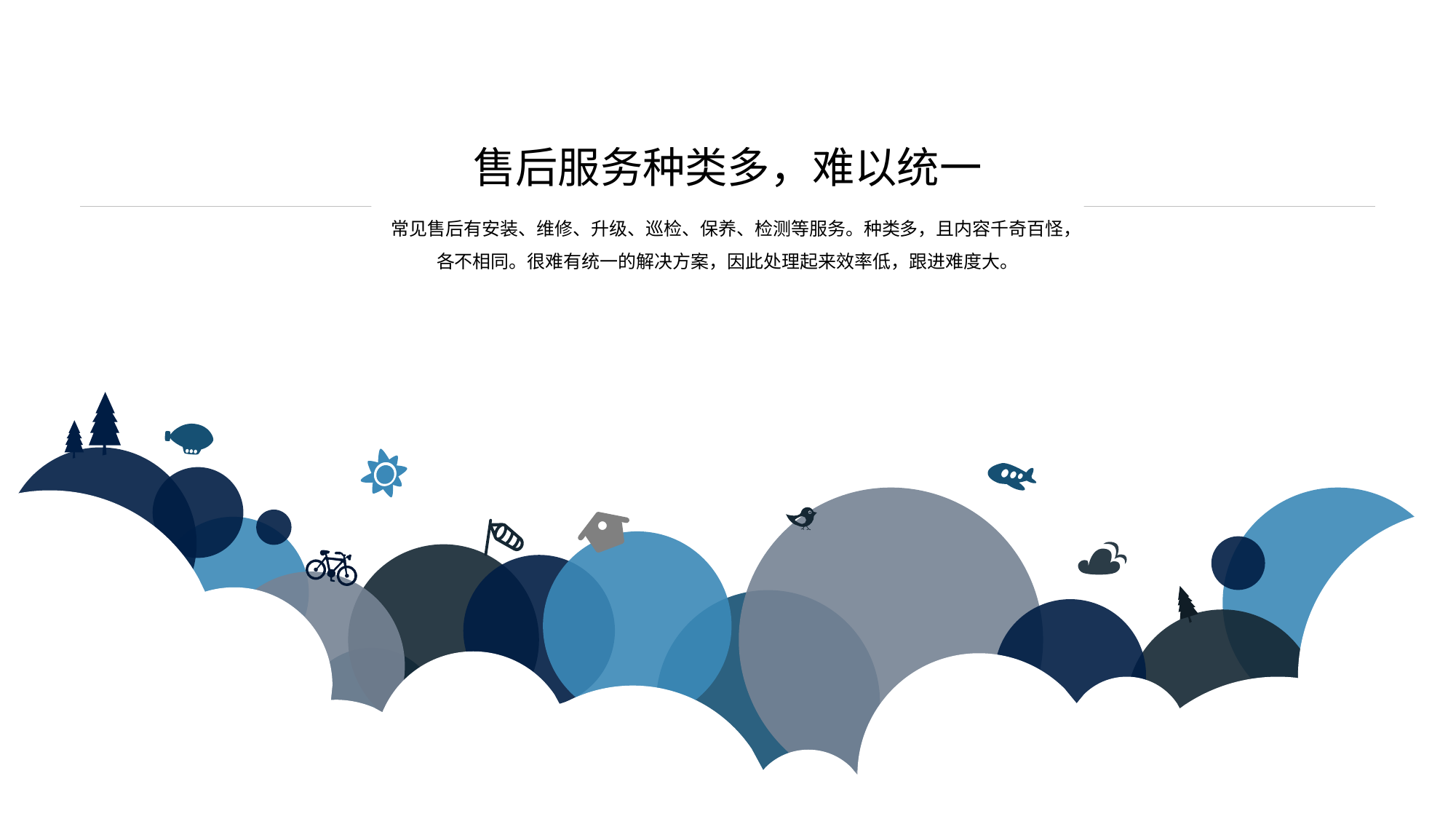

售后服务种类多，难以统一
常见售后有安装、维修、升级、巡检、保养、检测等服务。种类多，且内容千奇百怪，各不相同。很难有统一的解决方案，因此处理起来效率低，跟进难度大。

www.islide.cc
9